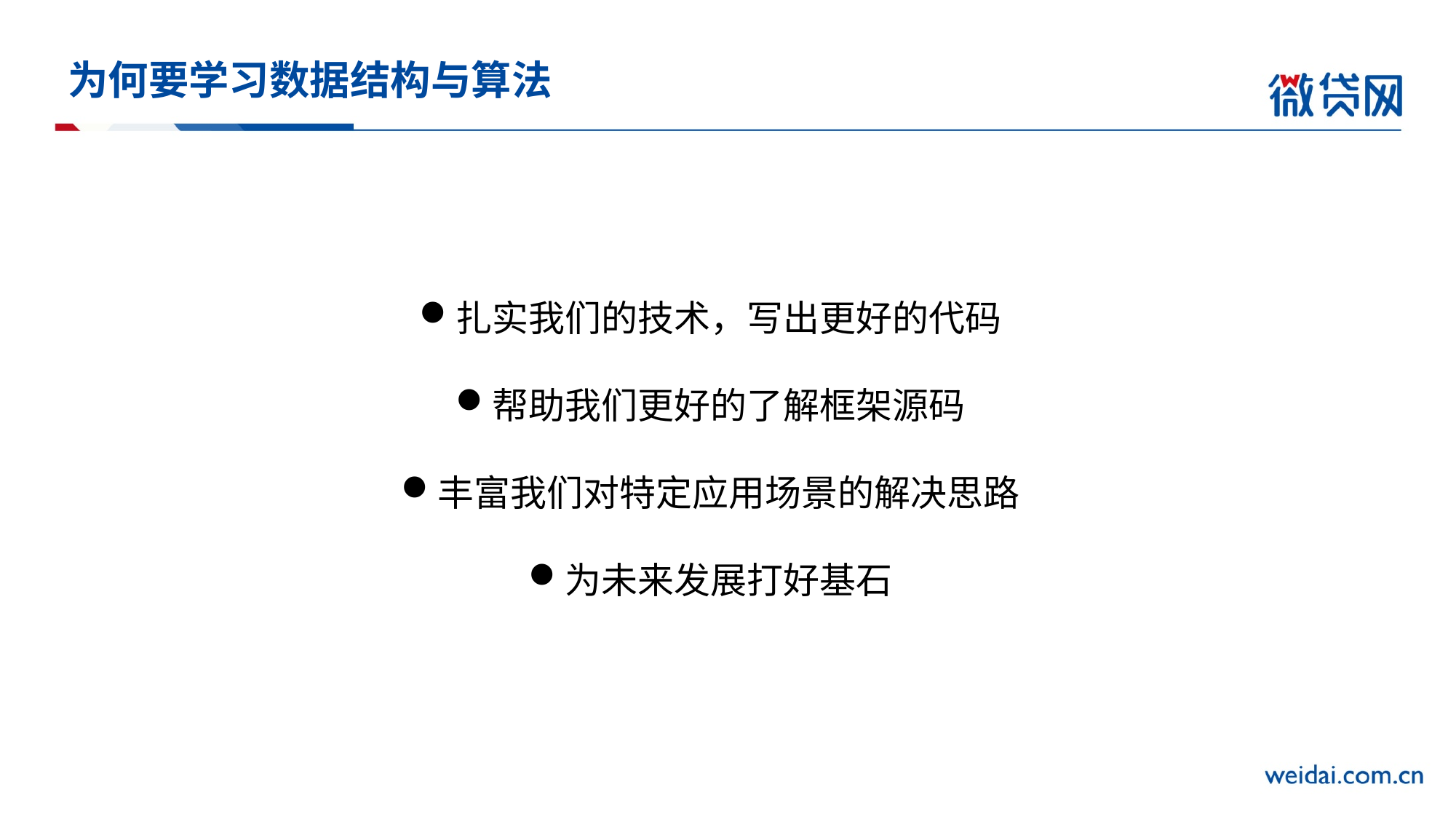

# 为何要学习数据结构与算法

扎实我们的技术，写出更好的代码
帮助我们更好的了解框架源码
丰富我们对特定应用场景的解决思路
为未来发展打好基石